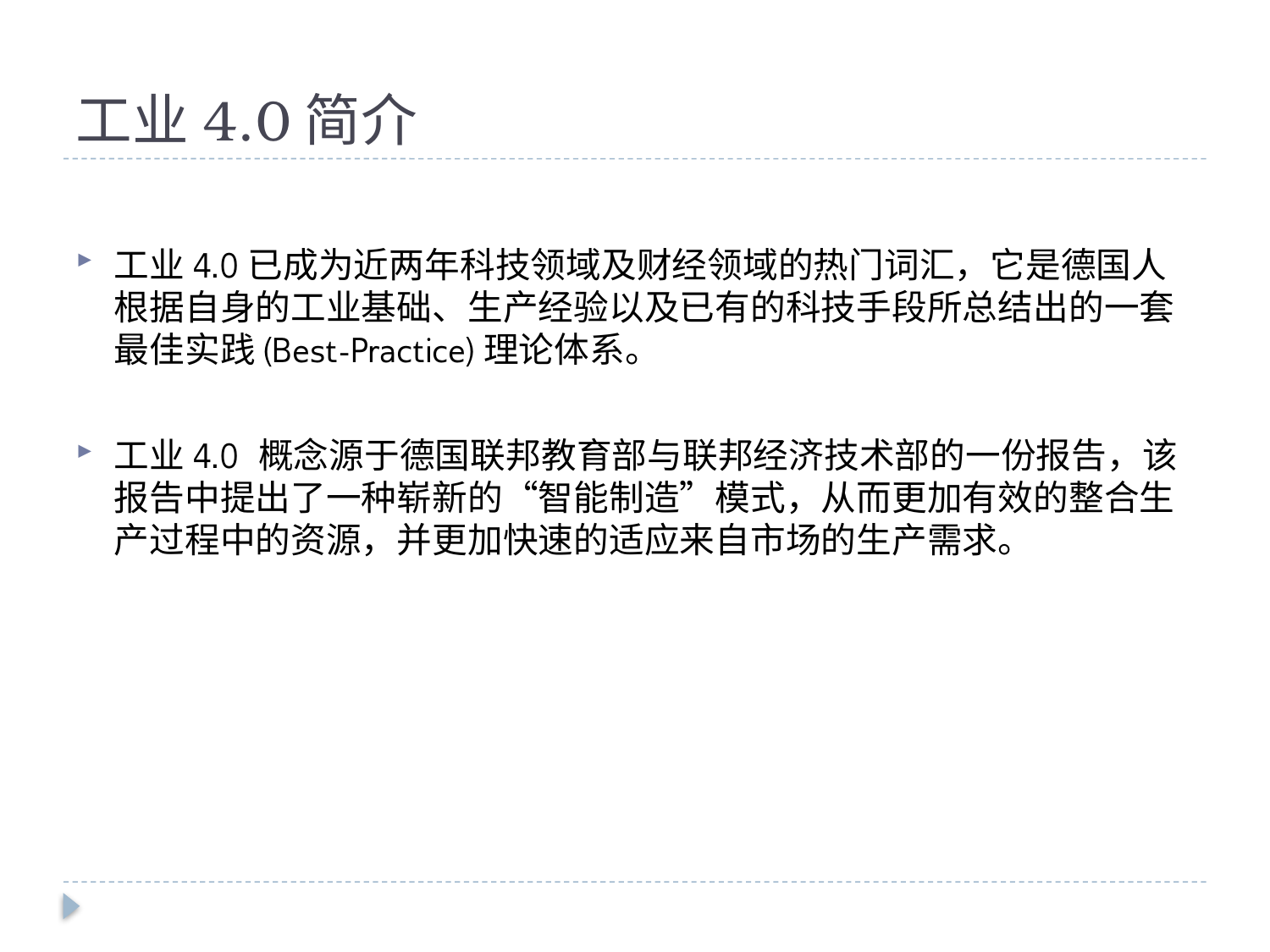

# 工业4.0简介
工业4.0已成为近两年科技领域及财经领域的热门词汇，它是德国人根据自身的工业基础、生产经验以及已有的科技手段所总结出的一套最佳实践(Best-Practice)理论体系。

工业4.0 概念源于德国联邦教育部与联邦经济技术部的一份报告，该报告中提出了一种崭新的“智能制造”模式，从而更加有效的整合生产过程中的资源，并更加快速的适应来自市场的生产需求。